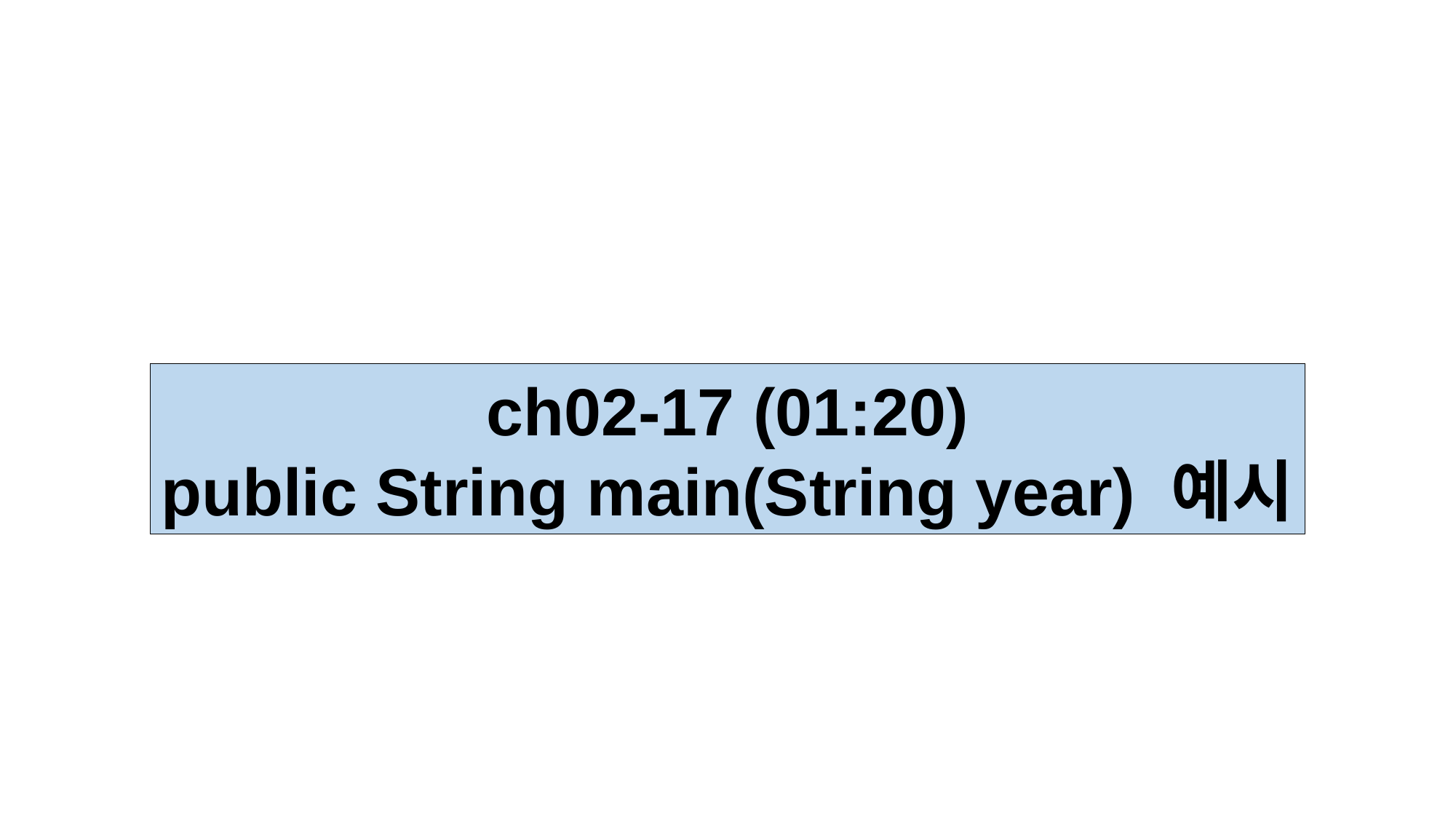

ch02-17 (01:20)
public String main(String year) 예시